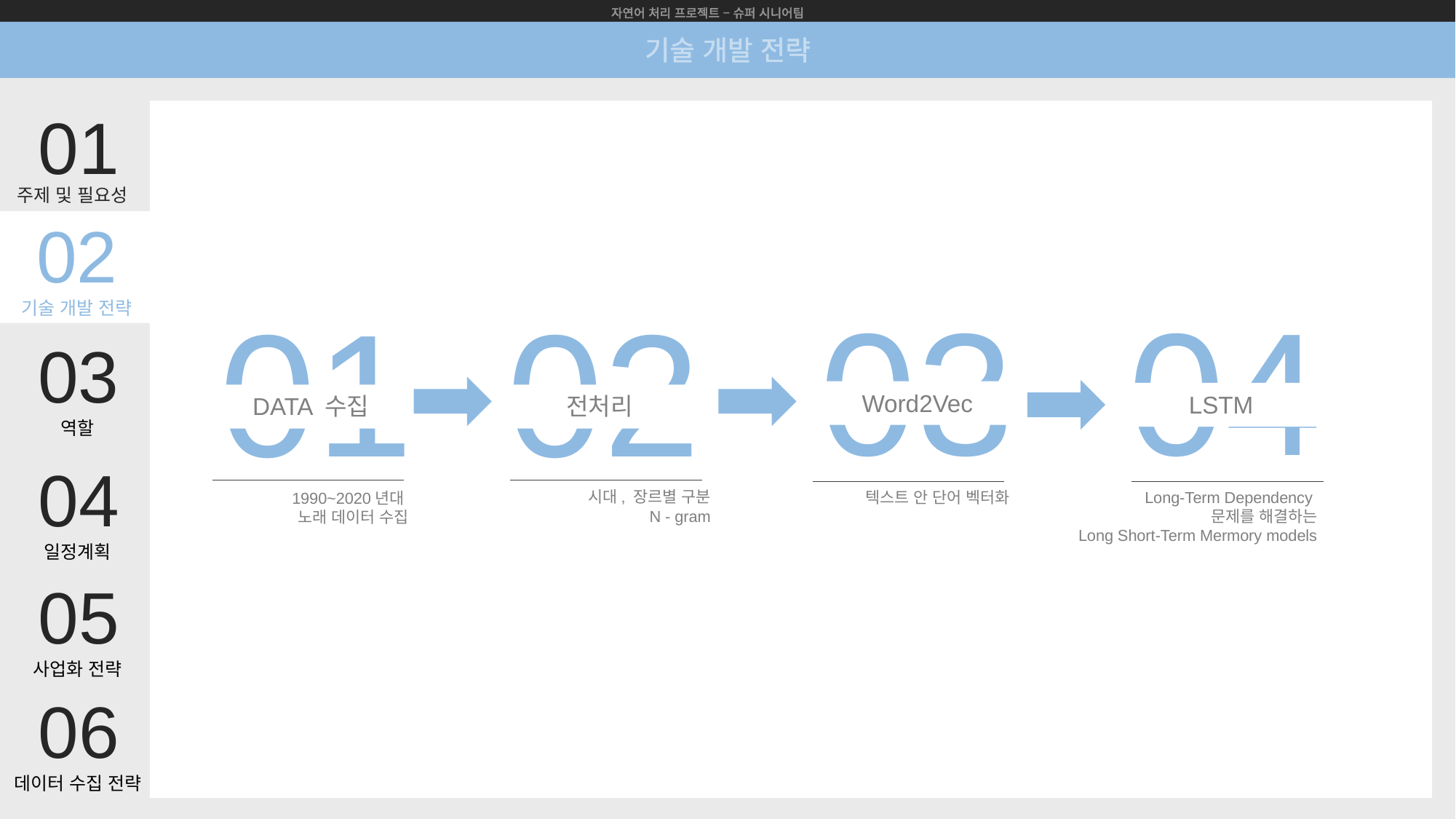

자연어 처리 프로젝트 – 슈퍼 시니어팀

기술 개발 전략
01

주제 및 필요성
02

03
04
01
02
기술 개발 전략
03

Word2Vec

LSTM

DATA 수집
전처리
역할
04
시대, 장르별 구분
N - gram
텍스트 안 단어 벡터화
Long-Term Dependency
문제를 해결하는
Long Short-Term Mermory models

1990~2020년대
노래 데이터 수집
일정계획
05
사업화 전략
06
데이터 수집 전략